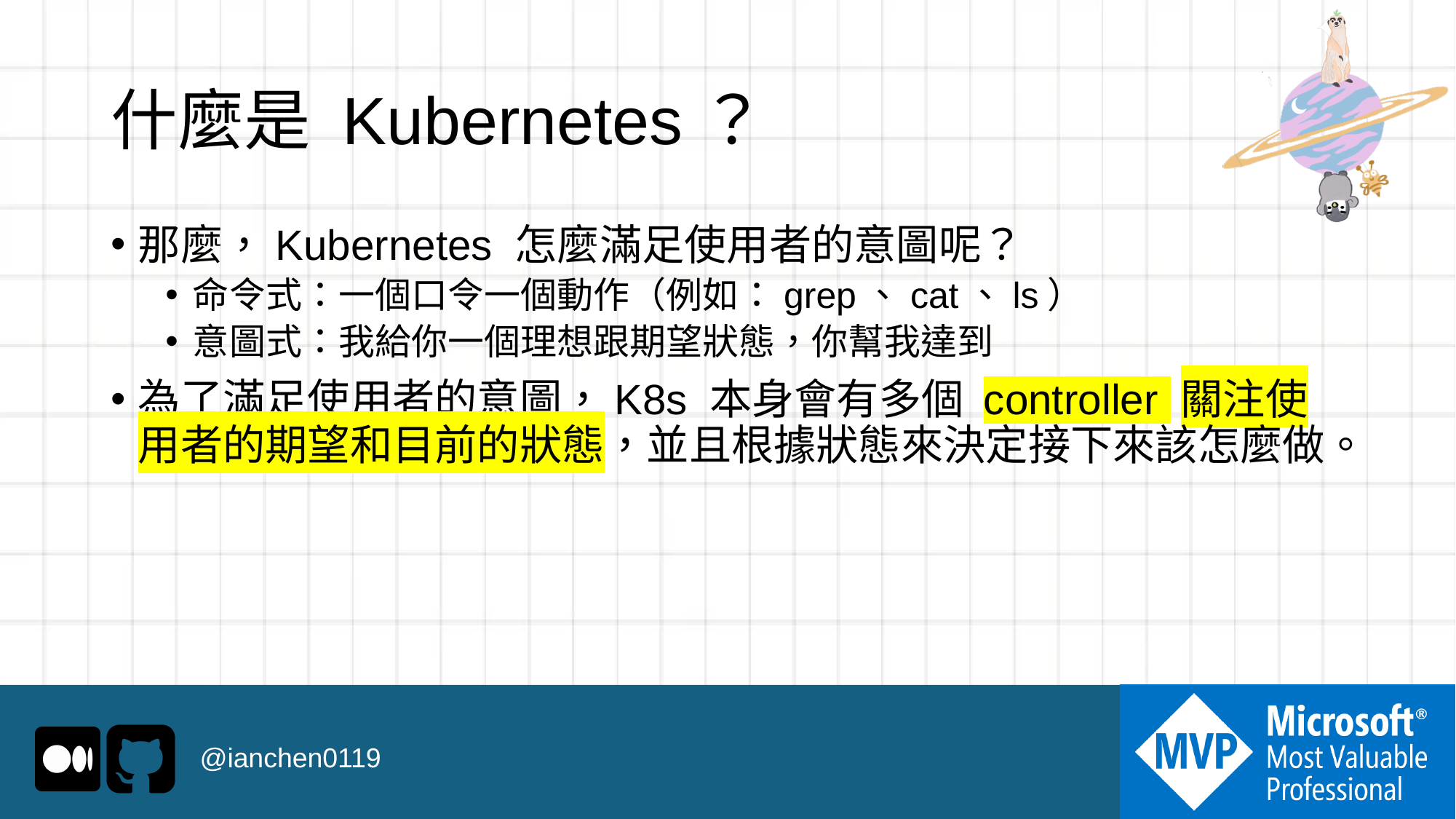

# 什麼是 Kubernetes？
那麼，Kubernetes 怎麼滿足使用者的意圖呢？
命令式：一個口令一個動作（例如：grep、cat、ls）
意圖式：我給你一個理想跟期望狀態，你幫我達到
為了滿足使用者的意圖，K8s 本身會有多個 controller 關注使用者的期望和目前的狀態，並且根據狀態來決定接下來該怎麼做。